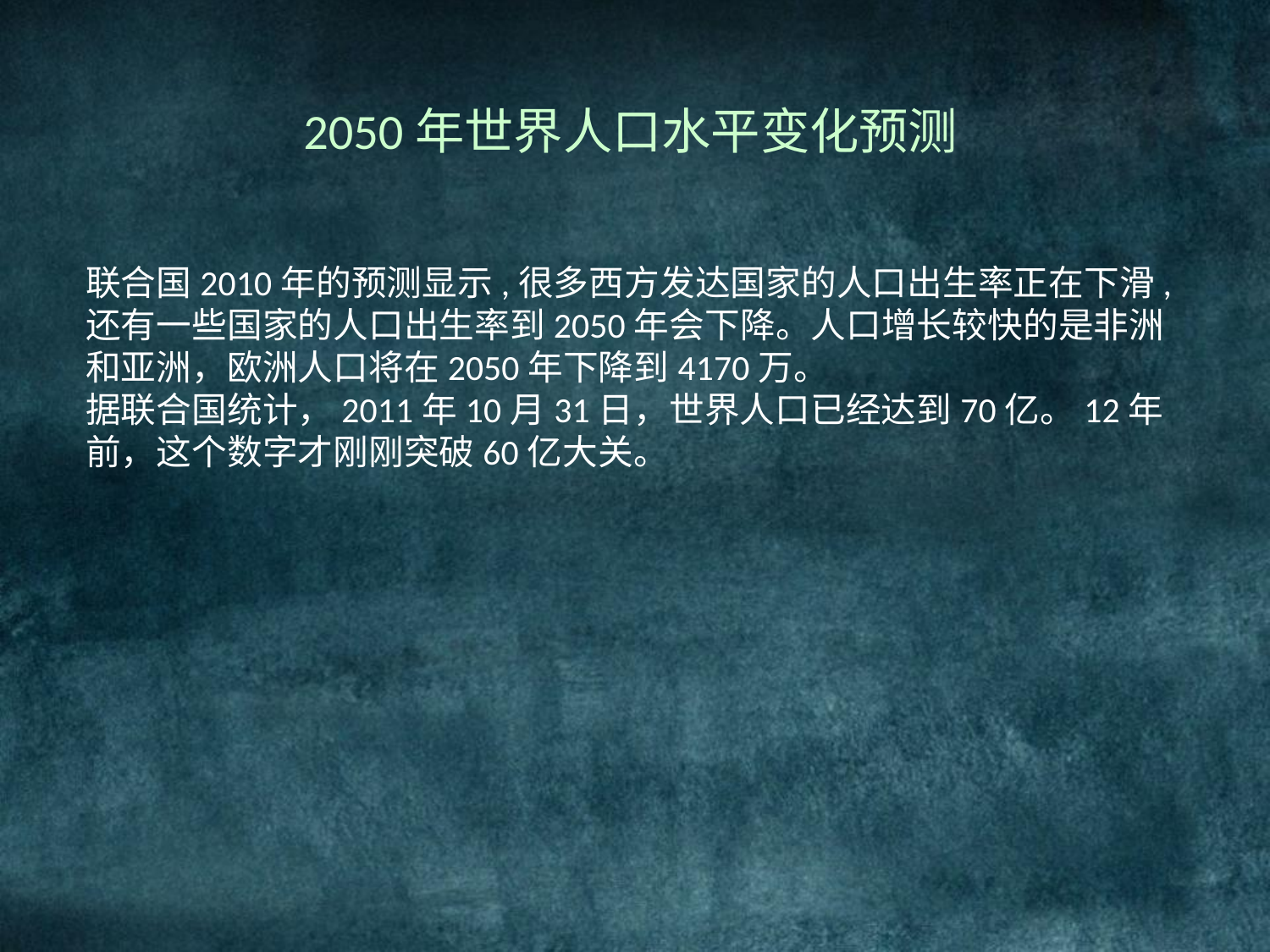

2050年世界人口水平变化预测

联合国2010年的预测显示,很多西方发达国家的人口出生率正在下滑,还有一些国家的人口出生率到2050年会下降。人口增长较快的是非洲和亚洲，欧洲人口将在2050年下降到4170万。
据联合国统计，2011年10月31日，世界人口已经达到70亿。12年前，这个数字才刚刚突破60亿大关。